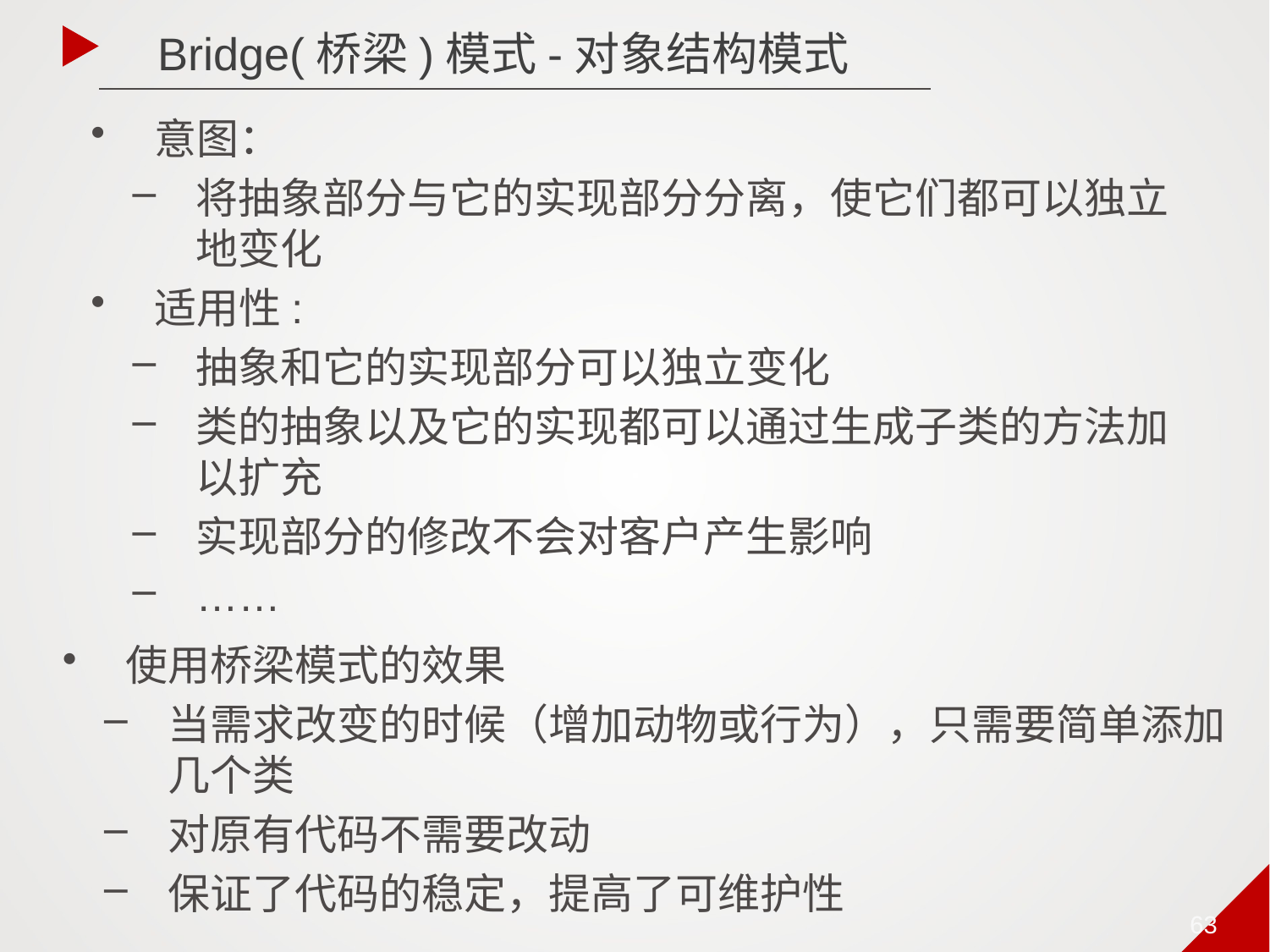

Bridge(桥梁)模式-对象结构模式

意图：
将抽象部分与它的实现部分分离，使它们都可以独立地变化
适用性:
抽象和它的实现部分可以独立变化
类的抽象以及它的实现都可以通过生成子类的方法加以扩充
实现部分的修改不会对客户产生影响
……
使用桥梁模式的效果
当需求改变的时候（增加动物或行为），只需要简单添加几个类
对原有代码不需要改动
保证了代码的稳定，提高了可维护性